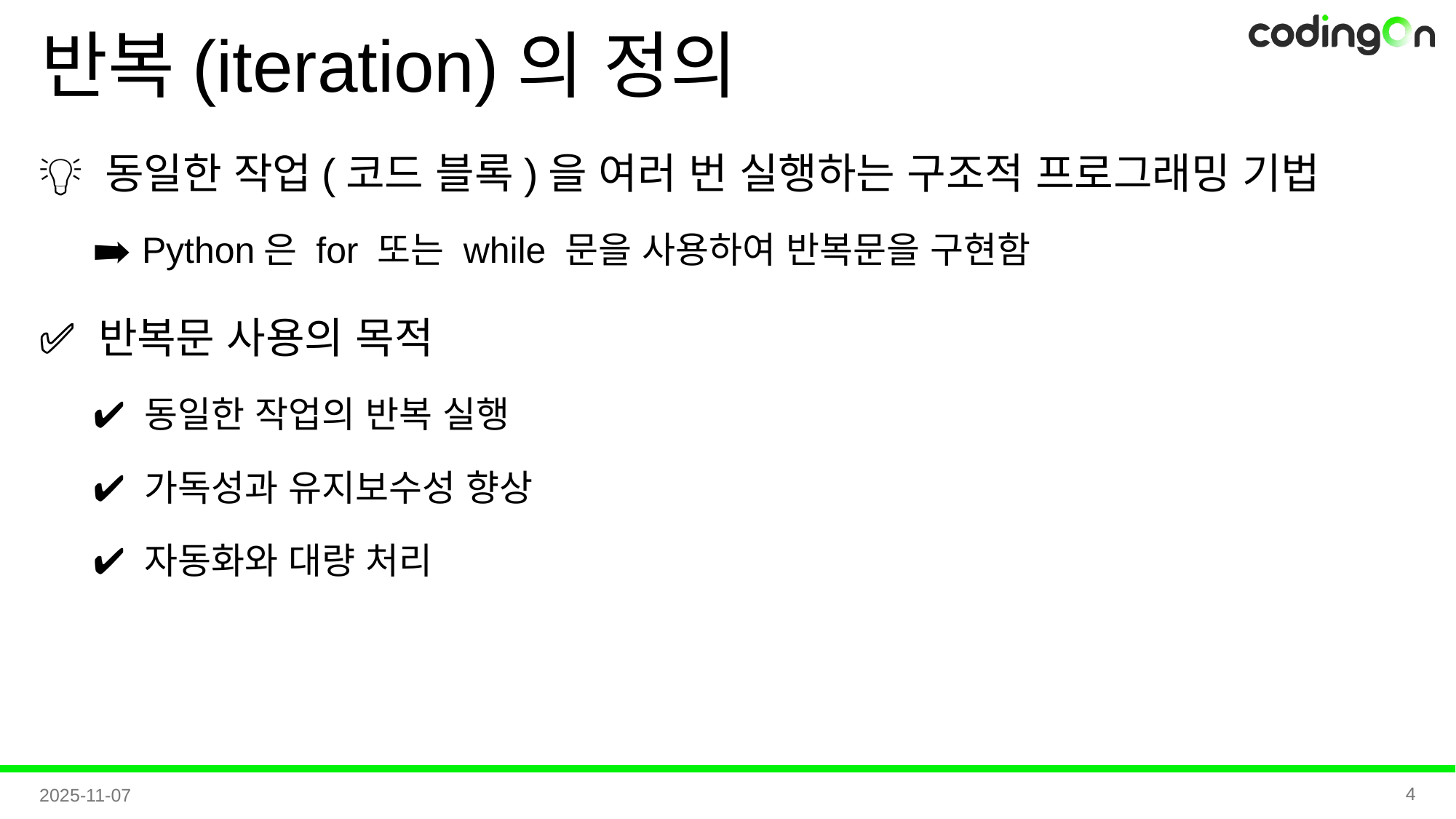

# 반복(iteration)의 정의
💡 동일한 작업(코드 블록)을 여러 번 실행하는 구조적 프로그래밍 기법
➡️ Python은 for 또는 while 문을 사용하여 반복문을 구현함
✅ 반복문 사용의 목적
✔️ 동일한 작업의 반복 실행
✔️ 가독성과 유지보수성 향상
✔️ 자동화와 대량 처리
4
2025-11-07